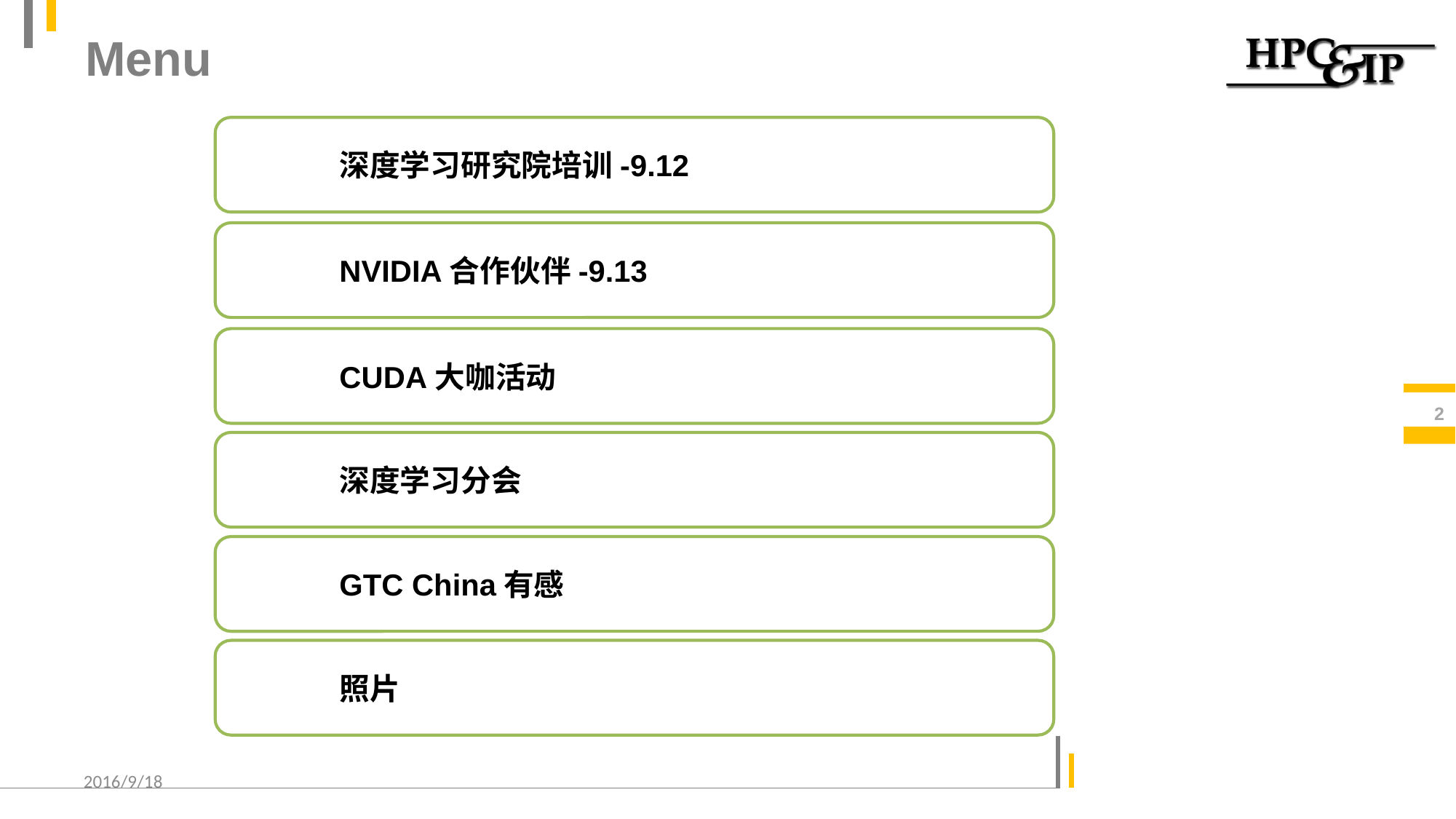

# Menu
深度学习研究院培训-9.12

NVIDIA合作伙伴-9.13

CUDA大咖活动

2
深度学习分会

GTC China有感

照片

2016/9/18